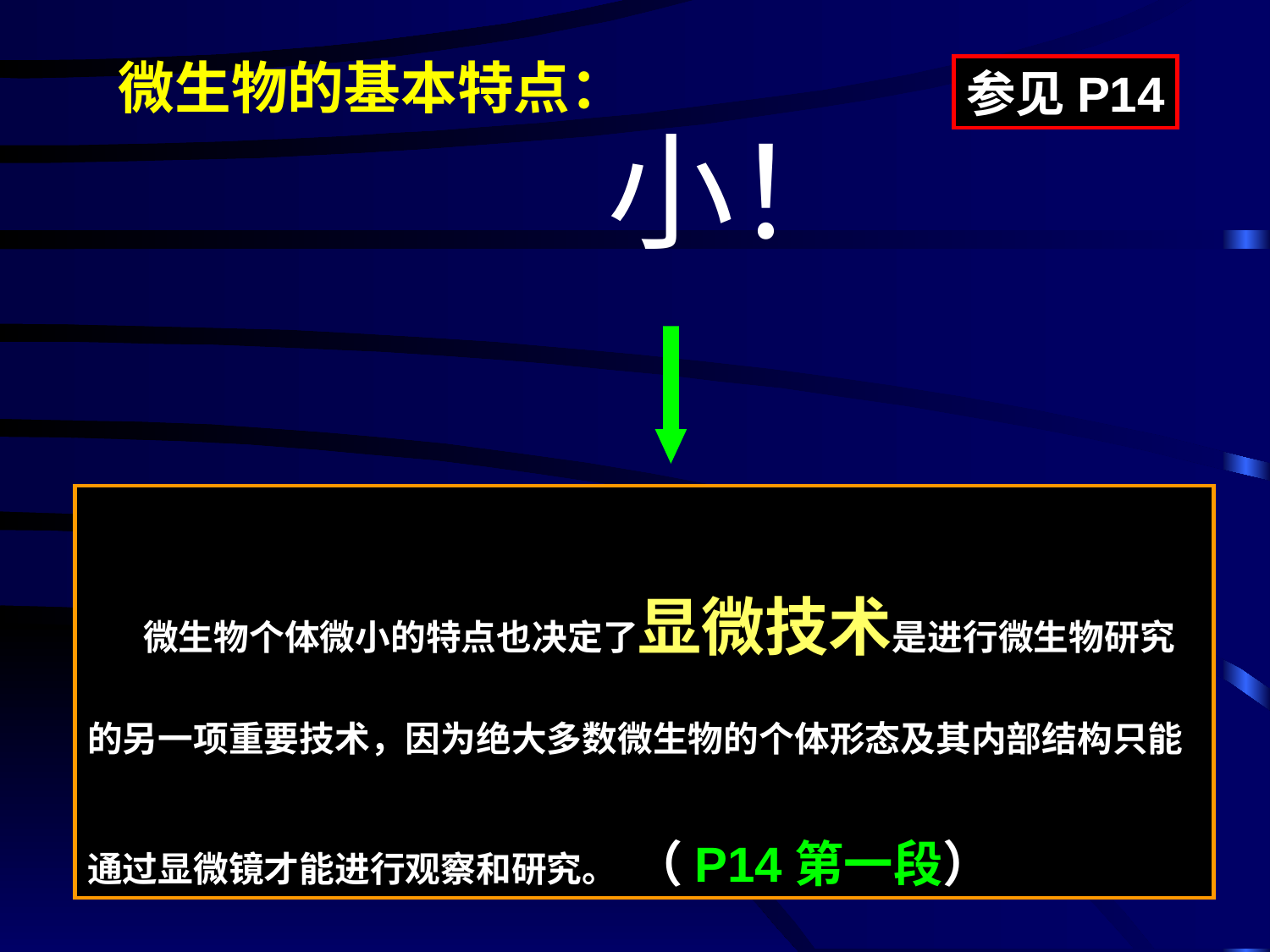

微生物的基本特点：
参见P14
小！

    微生物个体微小的特点也决定了显微技术是进行微生物研究的另一项重要技术，因为绝大多数微生物的个体形态及其内部结构只能通过显微镜才能进行观察和研究。  （P14第一段）